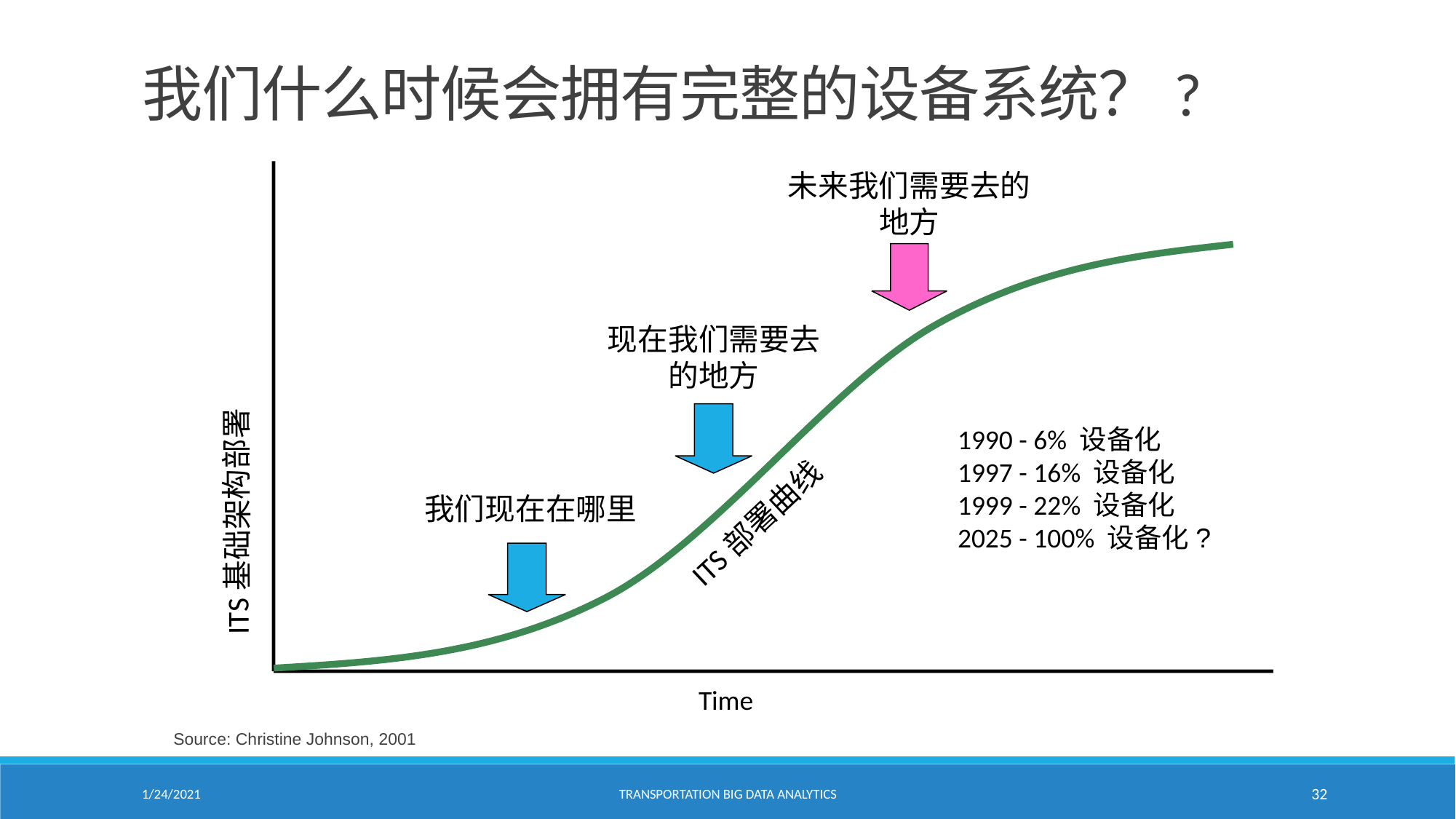

# 我们什么时候会拥有完整的设备系统？?
ue
未来我们需要去的地方

现在我们需要去的地方
ITS基础架构部署

1990 - 6% 设备化
1997 - 16% 设备化
1999 - 22% 设备化
2025 - 100% 设备化?
ITS部署曲线
我们现在在哪里

Time

Source: Christine Johnson, 2001
1/24/2021
Transportation Big Data Analytics
32